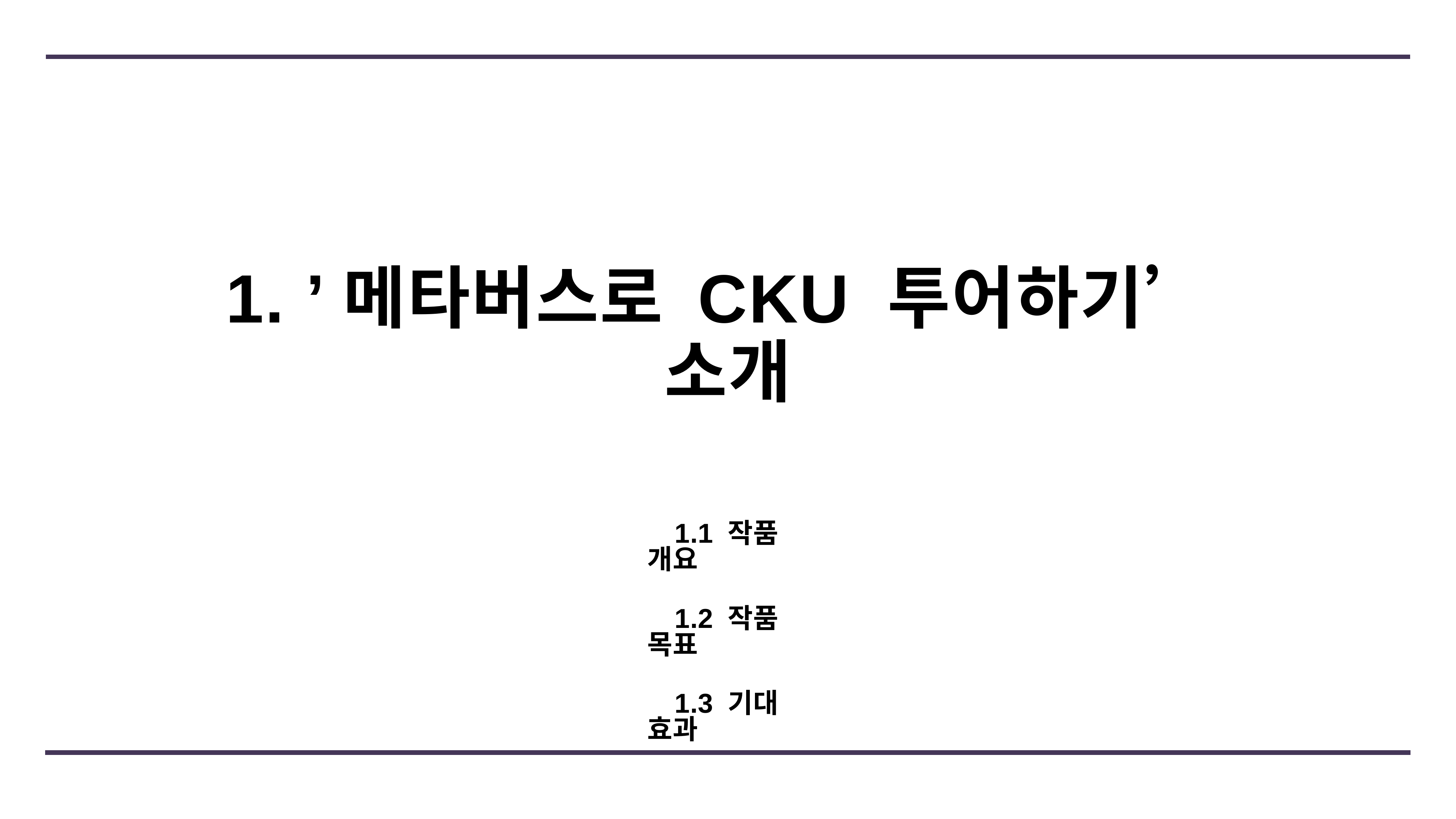

# 1. ’메타버스로 CKU 투어하기’
소개
1.1 작품 개요
1.2 작품 목표
1.3 기대 효과